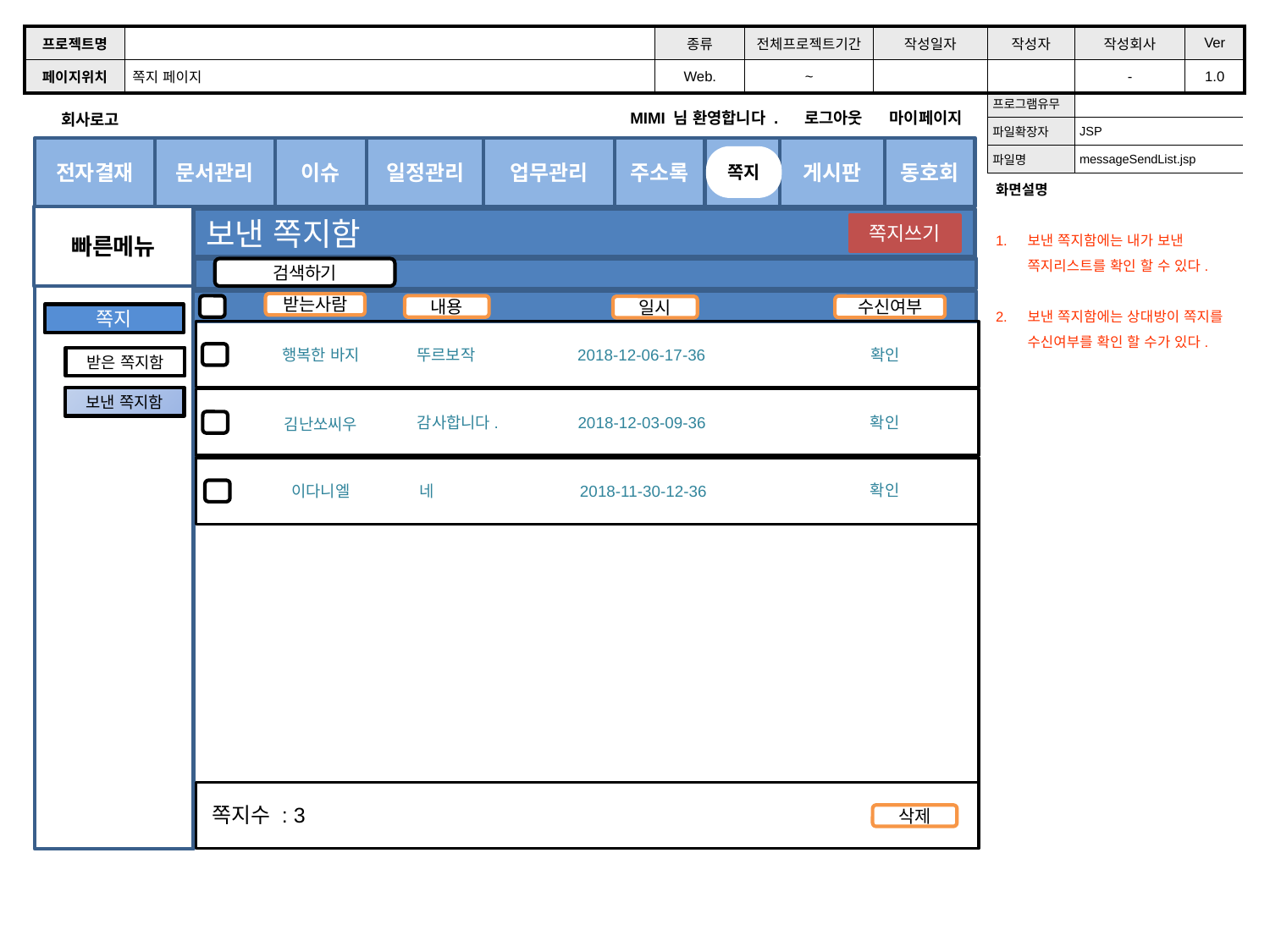

| 프로젝트명 |  | 종류 | 전체프로젝트기간 | 작성일자 | 작성자 | 작성회사 | Ver |
| --- | --- | --- | --- | --- | --- | --- | --- |
| 페이지위치 | 쪽지 페이지 | Web. | ~ |  |  | - | 1.0 |
| 프로그램유무 |  |
| --- | --- |
| 파일확장자 | JSP |
| 파일명 | messageSendList.jsp |
회사로고
MIMI 님 환영합니다 .     로그아웃      마이페이지
문서관리
일정관리
주소록
쪽지
전자결재
업무관리
게시판
동호회
이슈
쪽지
화면설명

보낸 쪽지함에는 내가 보낸 쪽지리스트를 확인 할 수 있다.

보낸 쪽지함에는 상대방이 쪽지를 수신여부를 확인 할 수가 있다.

빠른메뉴

보낸 쪽지함
쪽지쓰기

검색하기

받는사람

내용
수신여부
일시
쪽지

행복한 바지
뚜르보작
2018-12-06-17-36
확인

받은 쪽지함
보낸 쪽지함

확인
감사합니다.
2018-12-03-09-36
김난쏘씨우

확인
이다니엘
네
2018-11-30-12-36

쪽지수 : 3
삭제